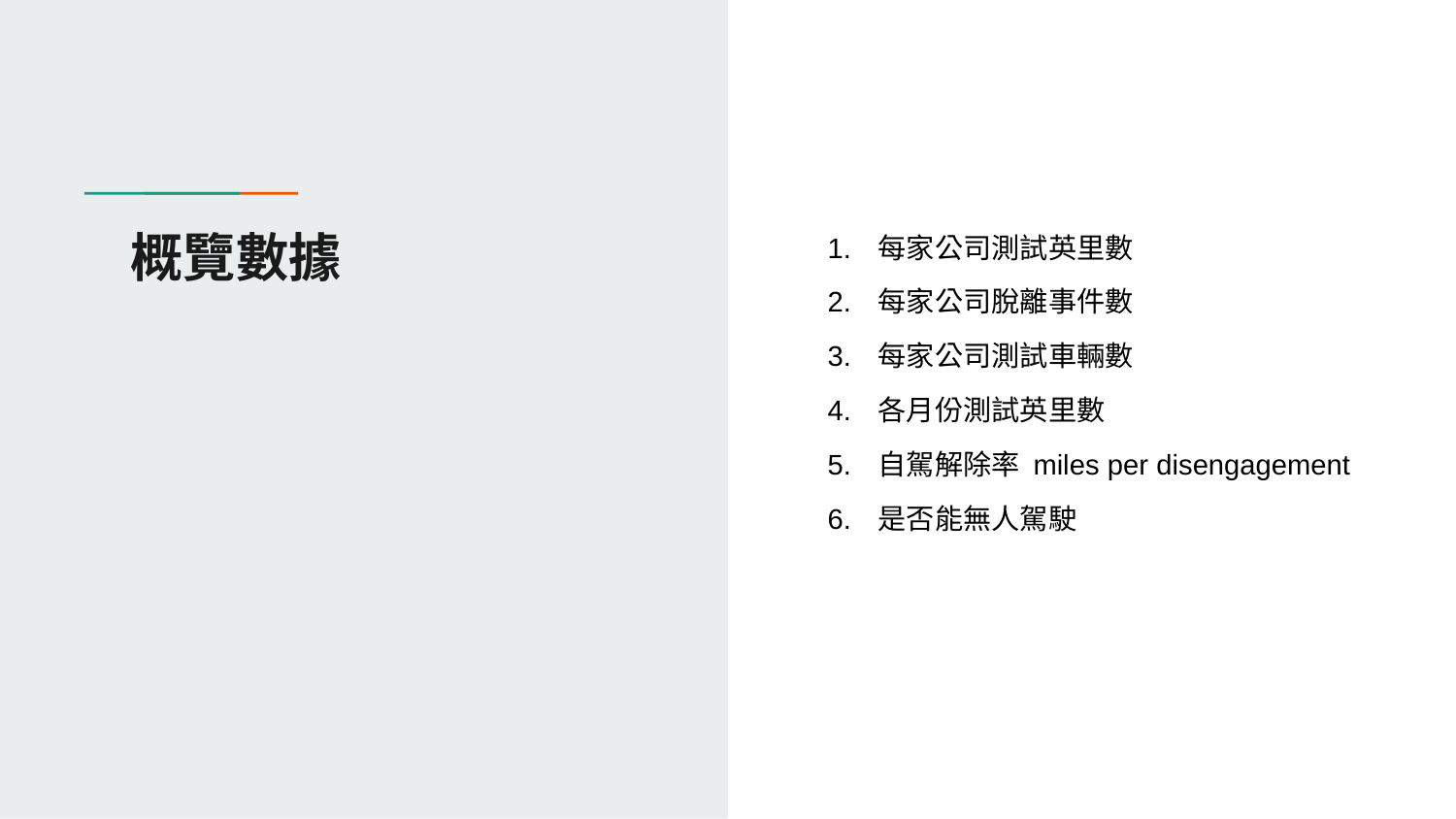

# 概覽數據
每家公司測試英里數
每家公司脫離事件數
每家公司測試車輛數
各月份測試英里數
自駕解除率 miles per disengagement
是否能無人駕駛